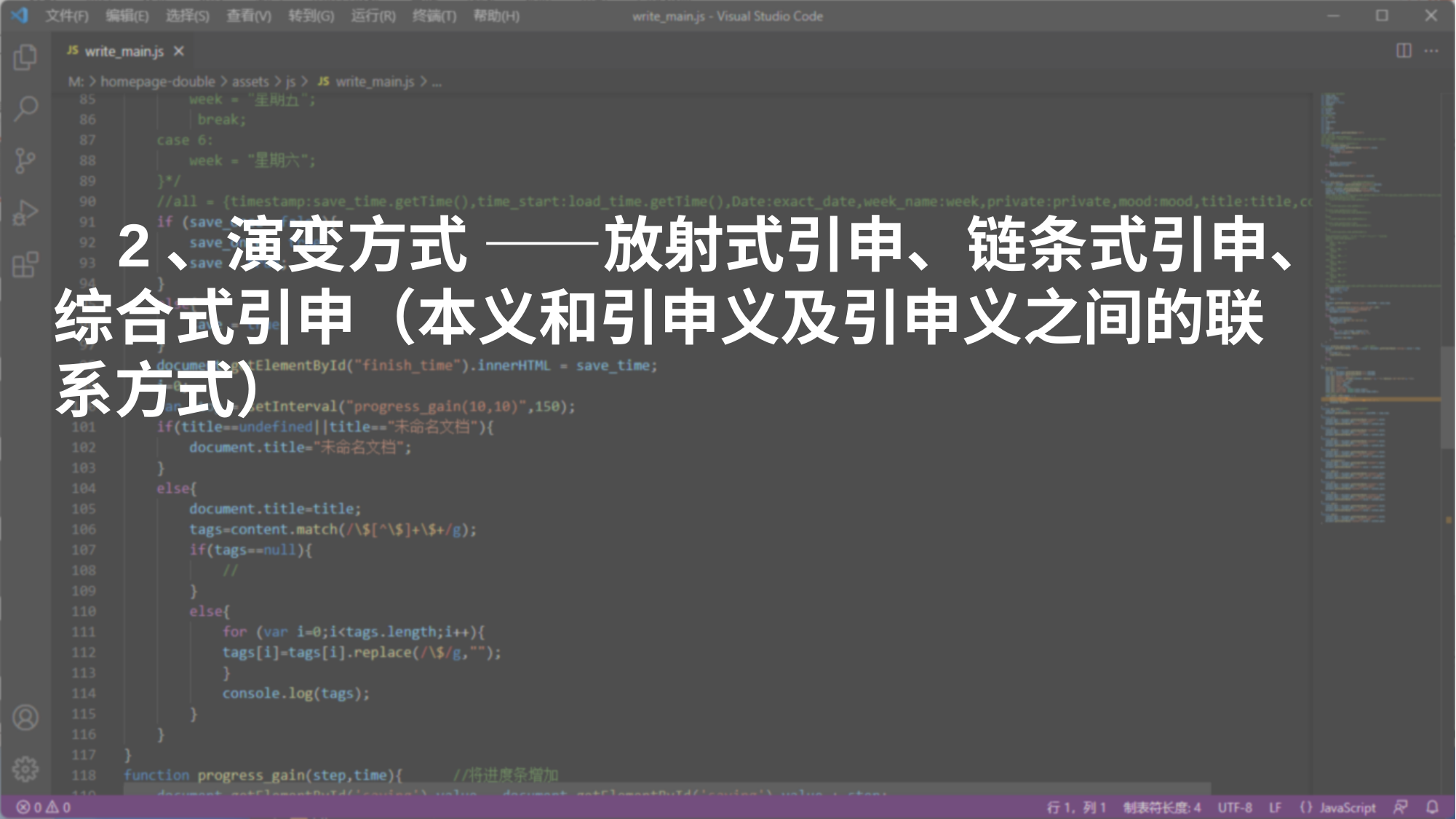

2、演变方式 ——放射式引申、链条式引申、综合式引申（本义和引申义及引申义之间的联系方式）